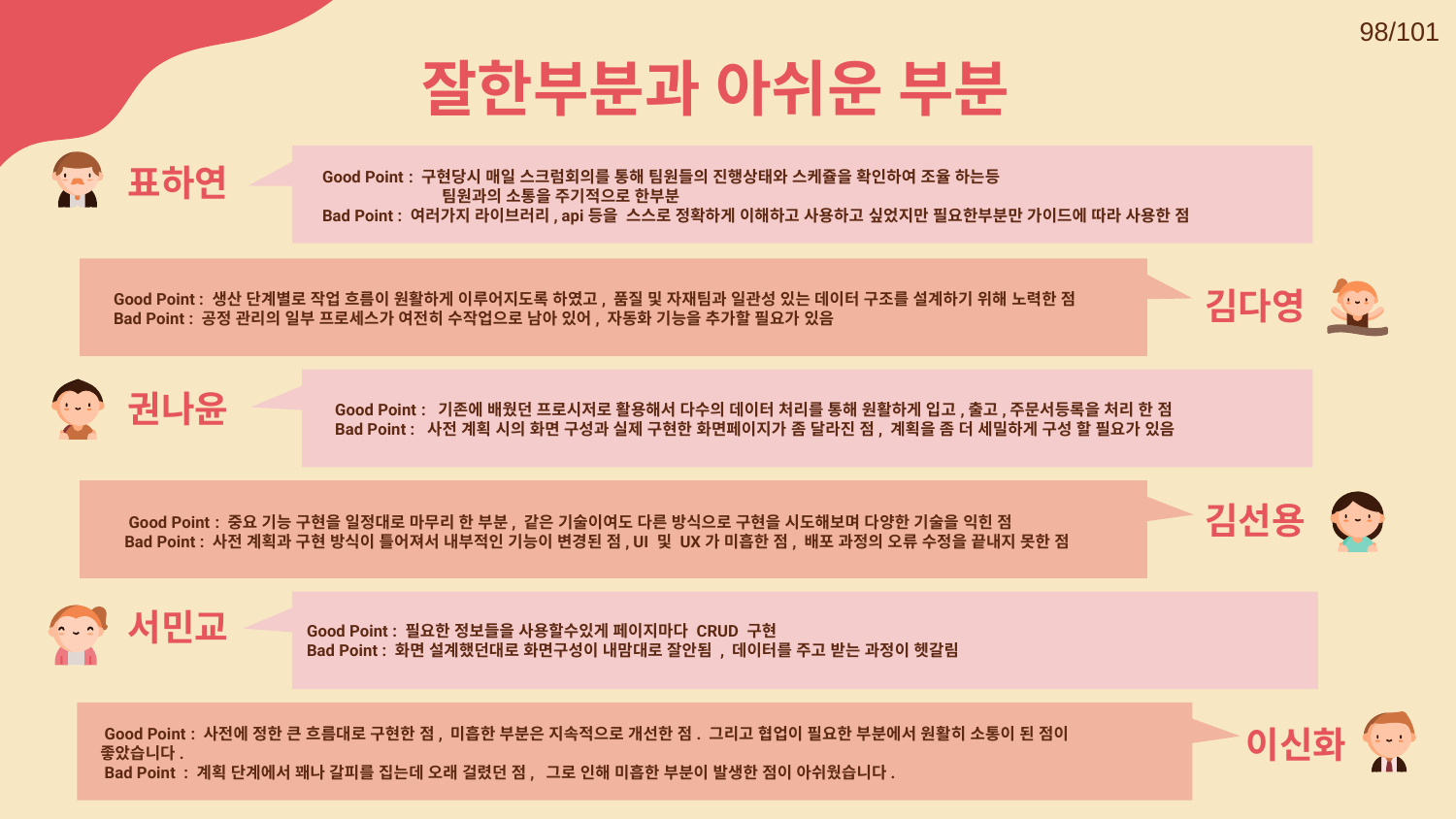

98/101

# 잘한부분과 아쉬운 부분
표하연

 Good Point : 구현당시 매일 스크럼회의를 통해 팀원들의 진행상태와 스케쥴을 확인하여 조율 하는등
                             팀원과의 소통을 주기적으로 한부분
 Bad Point : 여러가지 라이브러리, api등을  스스로 정확하게 이해하고 사용하고 싶었지만 필요한부분만 가이드에 따라 사용한 점

김다영
Good Point : 생산 단계별로 작업 흐름이 원활하게 이루어지도록 하였고, 품질 및 자재팀과 일관성 있는 데이터 구조를 설계하기 위해 노력한 점
Bad Point : 공정 관리의 일부 프로세스가 여전히 수작업으로 남아 있어, 자동화 기능을 추가할 필요가 있음

권나윤

 Good Point :  기존에 배웠던 프로시저로 활용해서 다수의 데이터 처리를 통해 원활하게 입고,출고,주문서등록을 처리 한 점
 Bad Point :  사전 계획 시의 화면 구성과 실제 구현한 화면페이지가 좀 달라진 점, 계획을 좀 더 세밀하게 구성 할 필요가 있음

김선용

 Good Point : 중요 기능 구현을 일정대로 마무리 한 부분, 같은 기술이여도 다른 방식으로 구현을 시도해보며 다양한 기술을 익힌 점
Bad Point : 사전 계획과 구현 방식이 틀어져서 내부적인 기능이 변경된 점, UI 및 UX가 미흡한 점, 배포 과정의 오류 수정을 끝내지 못한 점

서민교
Good Point : 필요한 정보들을 사용할수있게 페이지마다 CRUD 구현
Bad Point : 화면 설계했던대로 화면구성이 내맘대로 잘안됨 , 데이터를 주고 받는 과정이 헷갈림

이신화
 Good Point : 사전에 정한 큰 흐름대로 구현한 점, 미흡한 부분은 지속적으로 개선한 점. 그리고 협업이 필요한 부분에서 원활히 소통이 된 점이 좋았습니다.
 Bad Point  : 계획 단계에서 꽤나 갈피를 집는데 오래 걸렸던 점,  그로 인해 미흡한 부분이 발생한 점이 아쉬웠습니다.